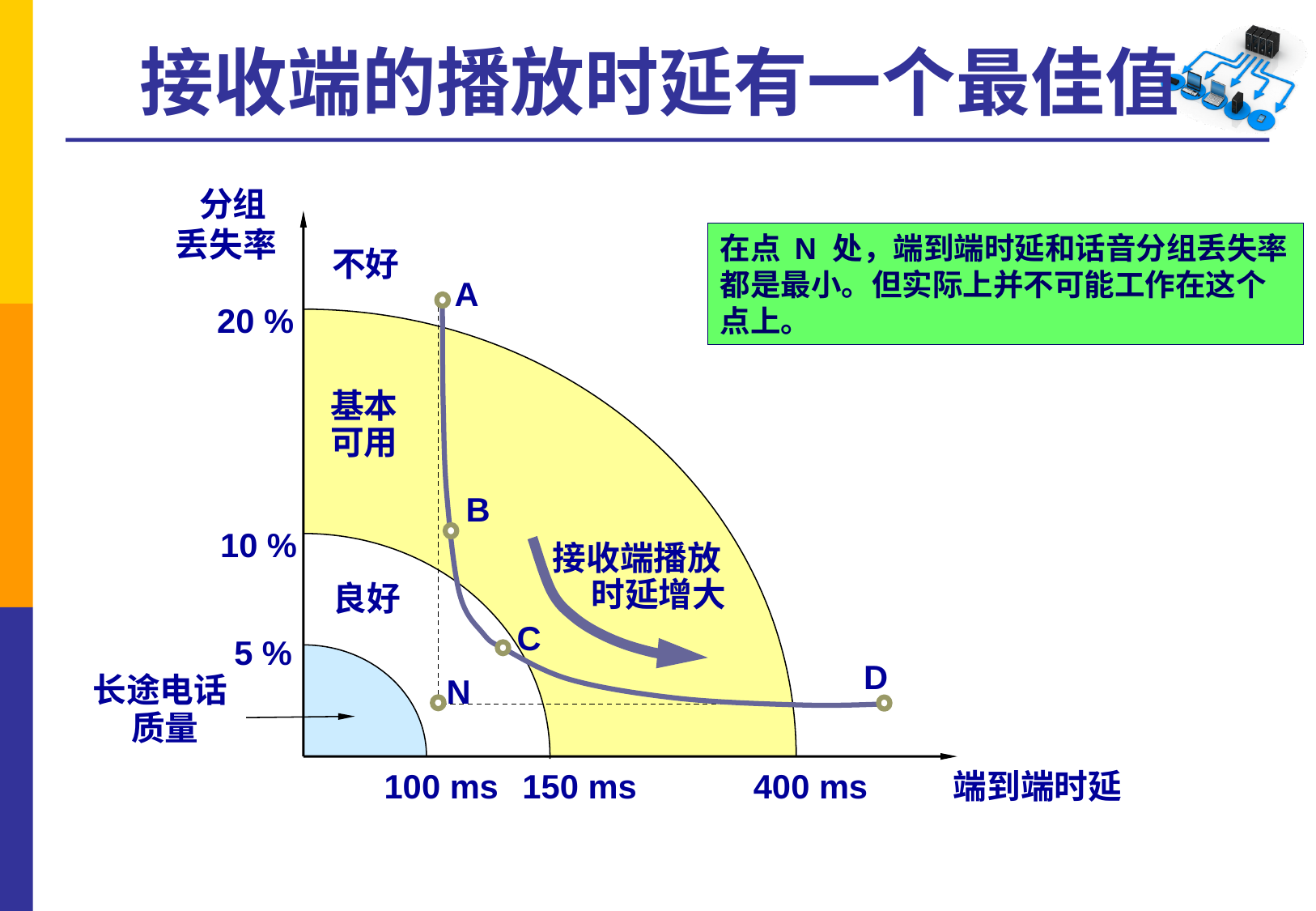

# 接收端的播放时延有一个最佳值
  分组
丢失率

在点 N 处，端到端时延和话音分组丢失率都是最小。但实际上并不可能工作在这个点上。
不好
A
20 %

基本
可用

B
10 %

接收端播放
    时延增大

良好
C
5 %

D
N
长途电话
    质量

150 ms
400 ms
100 ms
端到端时延